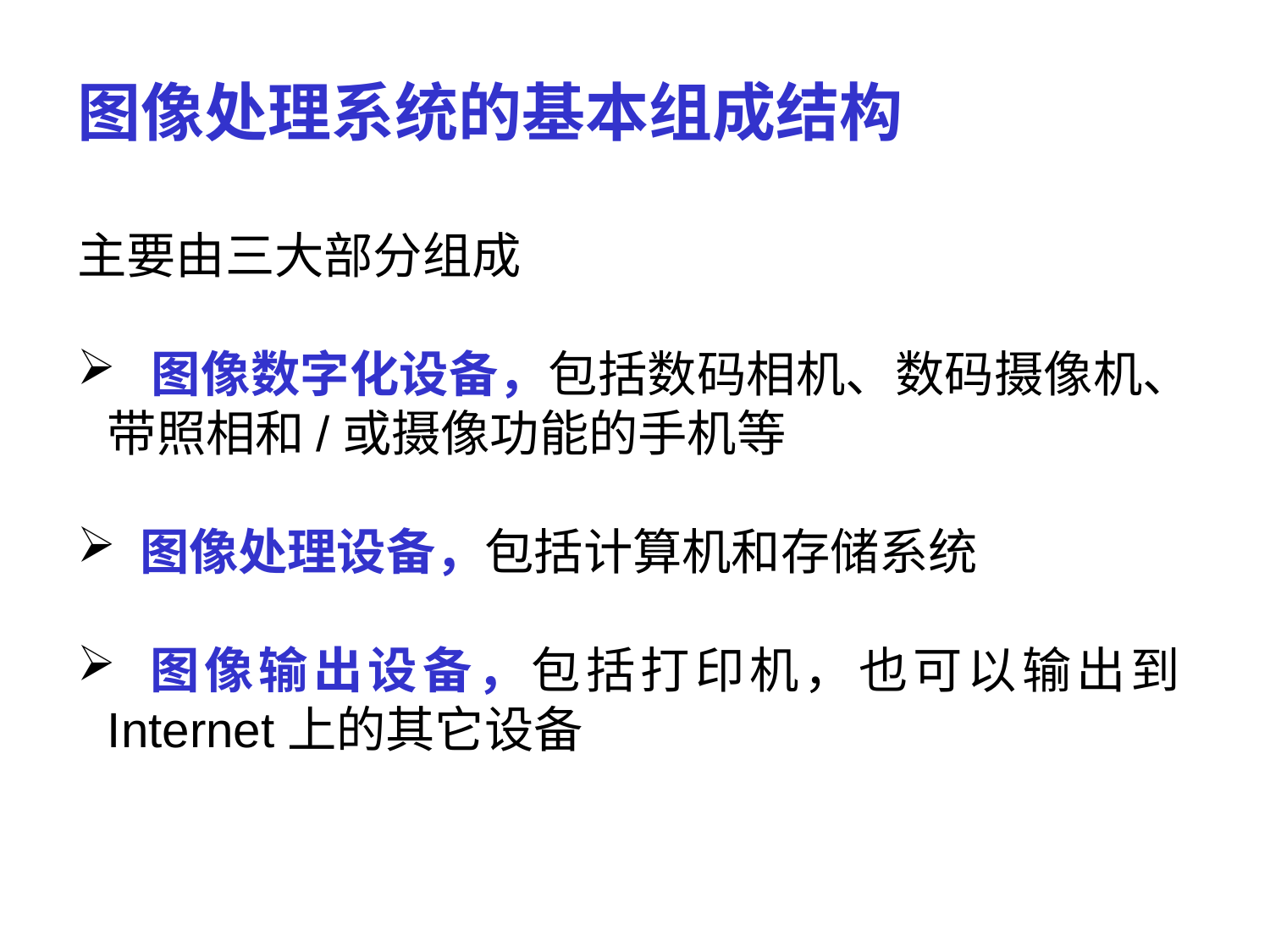

图像处理系统的基本组成结构

主要由三大部分组成

  图像数字化设备，包括数码相机、数码摄像机、带照相和/或摄像功能的手机等

 图像处理设备，包括计算机和存储系统

 图像输出设备，包括打印机，也可以输出到Internet上的其它设备